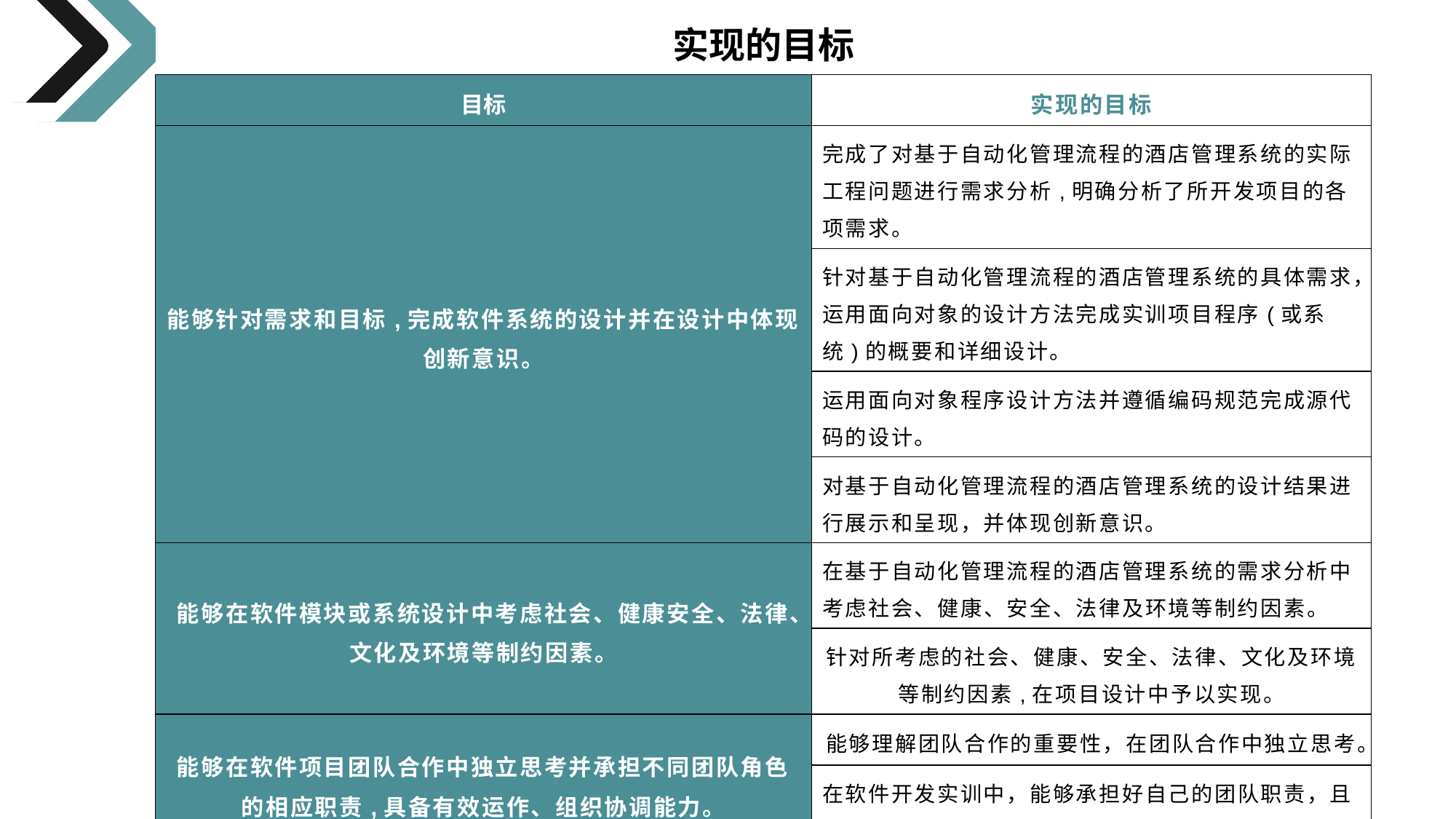

| 实现的目标 |  |
| --- | --- |
| 目标 | 实现的目标 |
| 能够针对需求和目标,完成软件系统的设计并在设计中体现创新意识。 | 完成了对基于自动化管理流程的酒店管理系统的实际工程问题进行需求分析,明确分析了所开发项目的各项需求。 |
|  | 针对基于自动化管理流程的酒店管理系统的具体需求，运用面向对象的设计方法完成实训项目程序(或系统)的概要和详细设计。 |
|  | 运用面向对象程序设计方法并遵循编码规范完成源代码的设计。 |
|  | 对基于自动化管理流程的酒店管理系统的设计结果进行展示和呈现，并体现创新意识。 |
| 能够在软件模块或系统设计中考虑社会、健康安全、法律、文化及环境等制约因素。 | 在基于自动化管理流程的酒店管理系统的需求分析中考虑社会、健康、安全、法律及环境等制约因素。 |
|  | 针对所考虑的社会、健康、安全、法律、文化及环境等制约因素,在项目设计中予以实现。 |
| 能够在软件项目团队合作中独立思考并承担不同团队角色的相应职责,具备有效运作、组织协调能力。 | 能够理解团队合作的重要性，在团队合作中独立思考。 |
|  | 在软件开发实训中，能够承担好自己的团队职责，且能与成品协同工作。 |